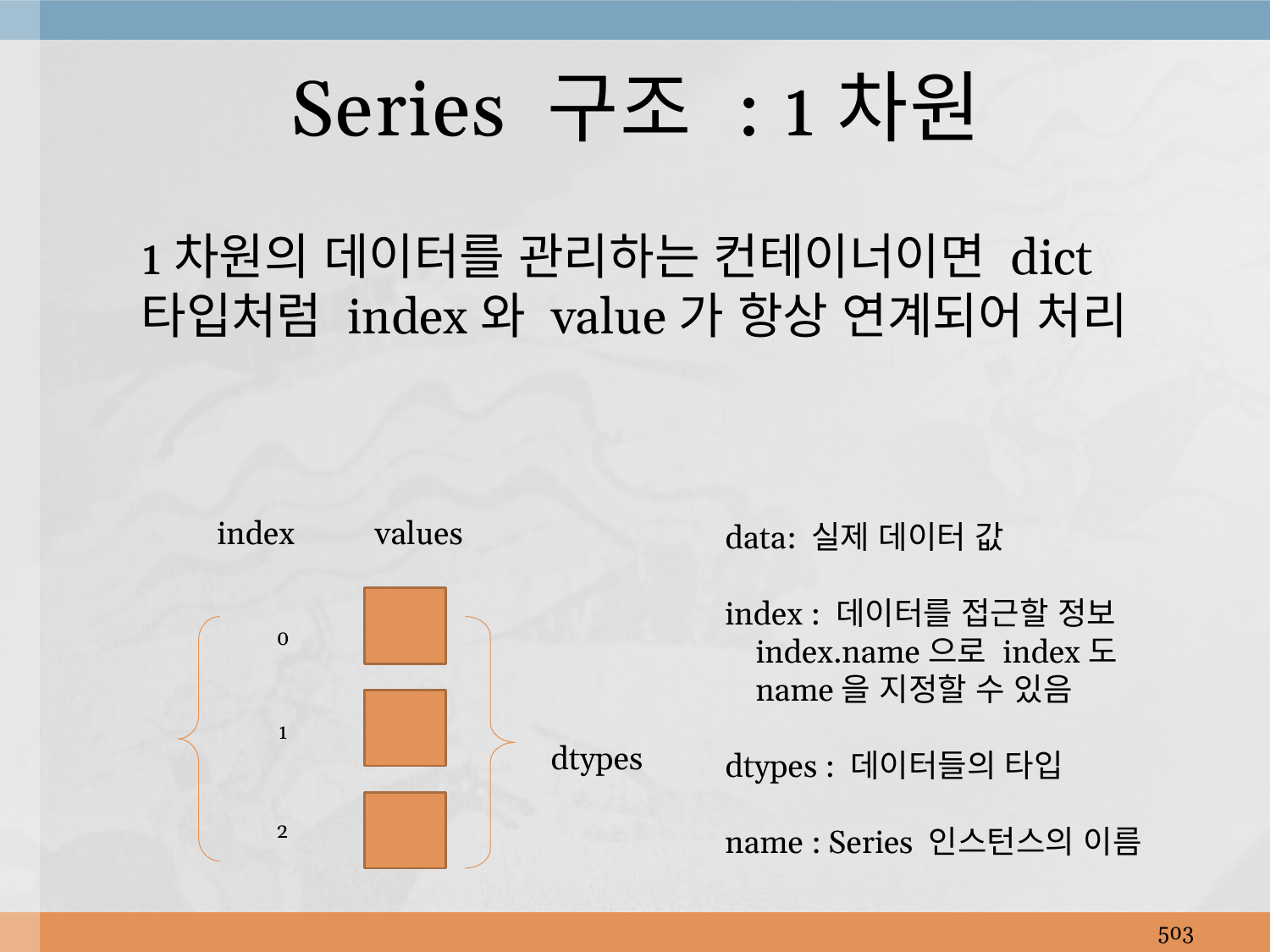

# Series 구조 : 1차원
1차원의 데이터를 관리하는 컨테이너이면 dict 타입처럼 index와 value가 항상 연계되어 처리
index
values
 data: 실제 데이터 값

 index : 데이터를 접근할 정보
     index.name으로 index도
     name을 지정할 수 있음

 dtypes : 데이터들의 타입

 name : Series 인스턴스의 이름

0

1
dtypes

2
503